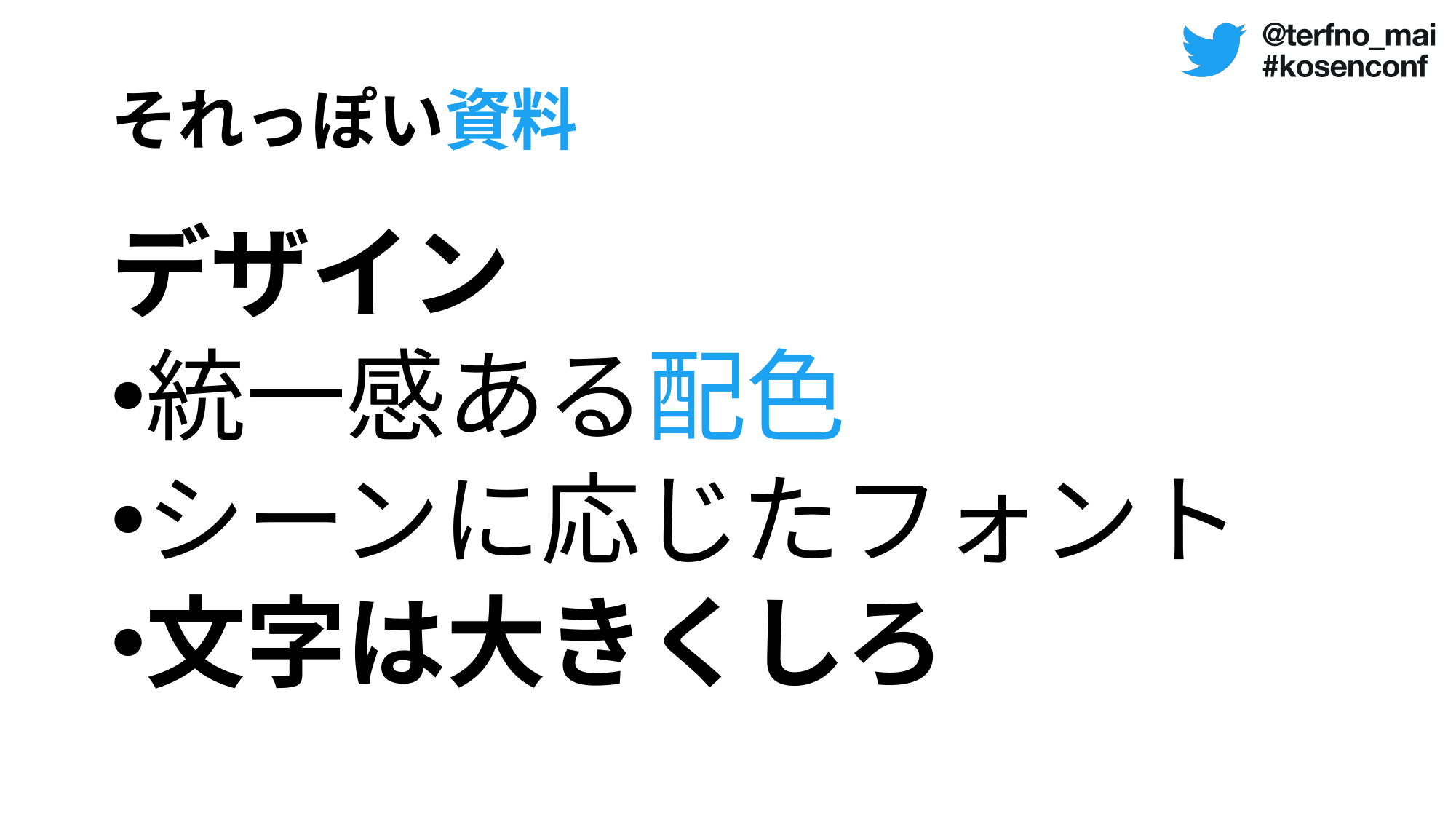

# それっぽい資料
デザイン
統一感ある配色
シーンに応じたフォント
文字は大きくしろ